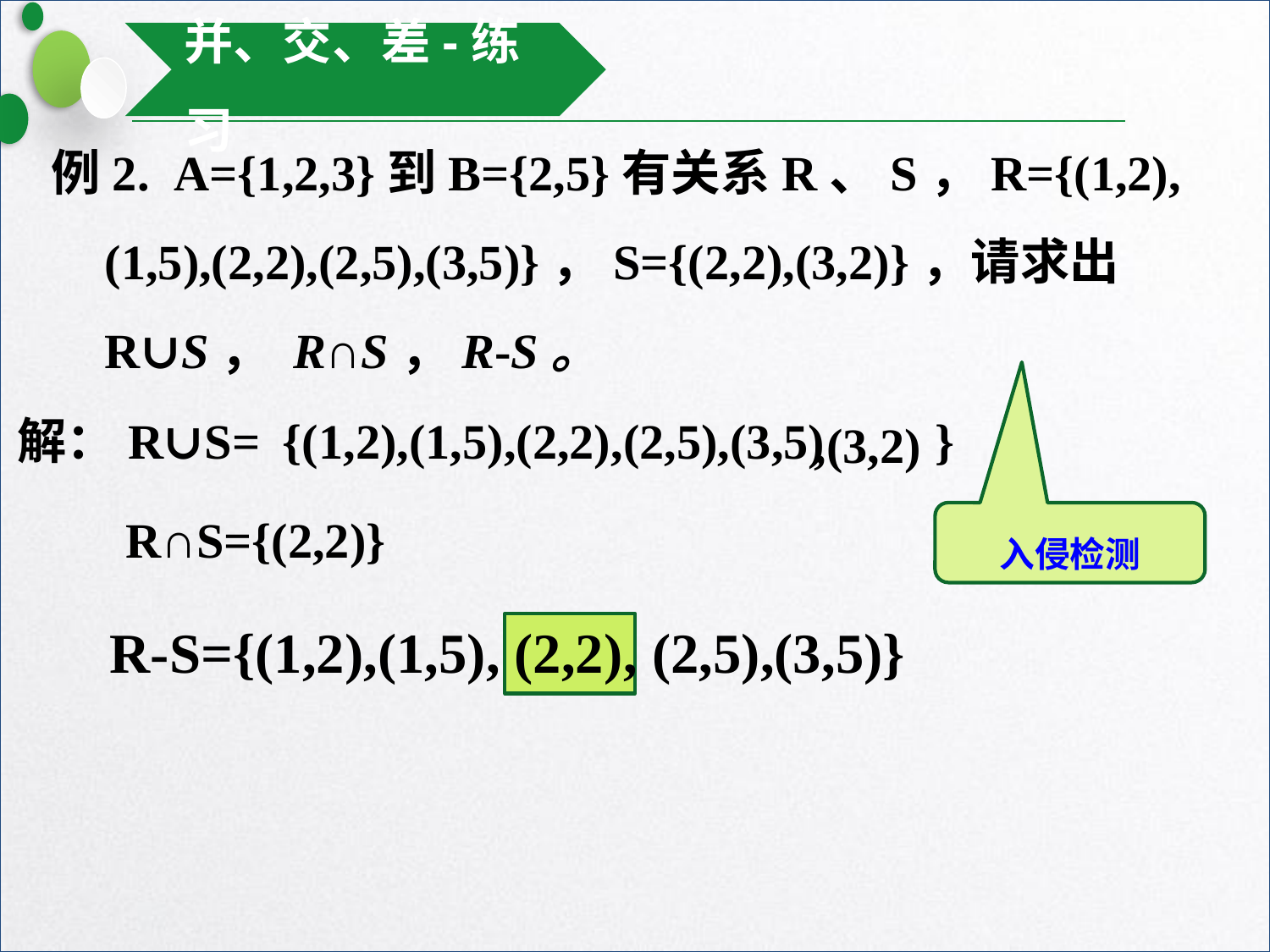

并、交、差-练习
例2.  A={1,2,3}到B={2,5}有关系R、S，R={(1,2),(1,5),(2,2),(2,5),(3,5)}，S={(2,2),(3,2)}，请求出 R∪S， R∩S，R-S。
解：R∪S=
{(1,2),(1,5),(2,2),(2,5),(3,5)         }
,(3,2)
R∩S={(2,2)}
入侵检测
R-S={(1,2),(1,5), (2,2), (2,5),(3,5)}